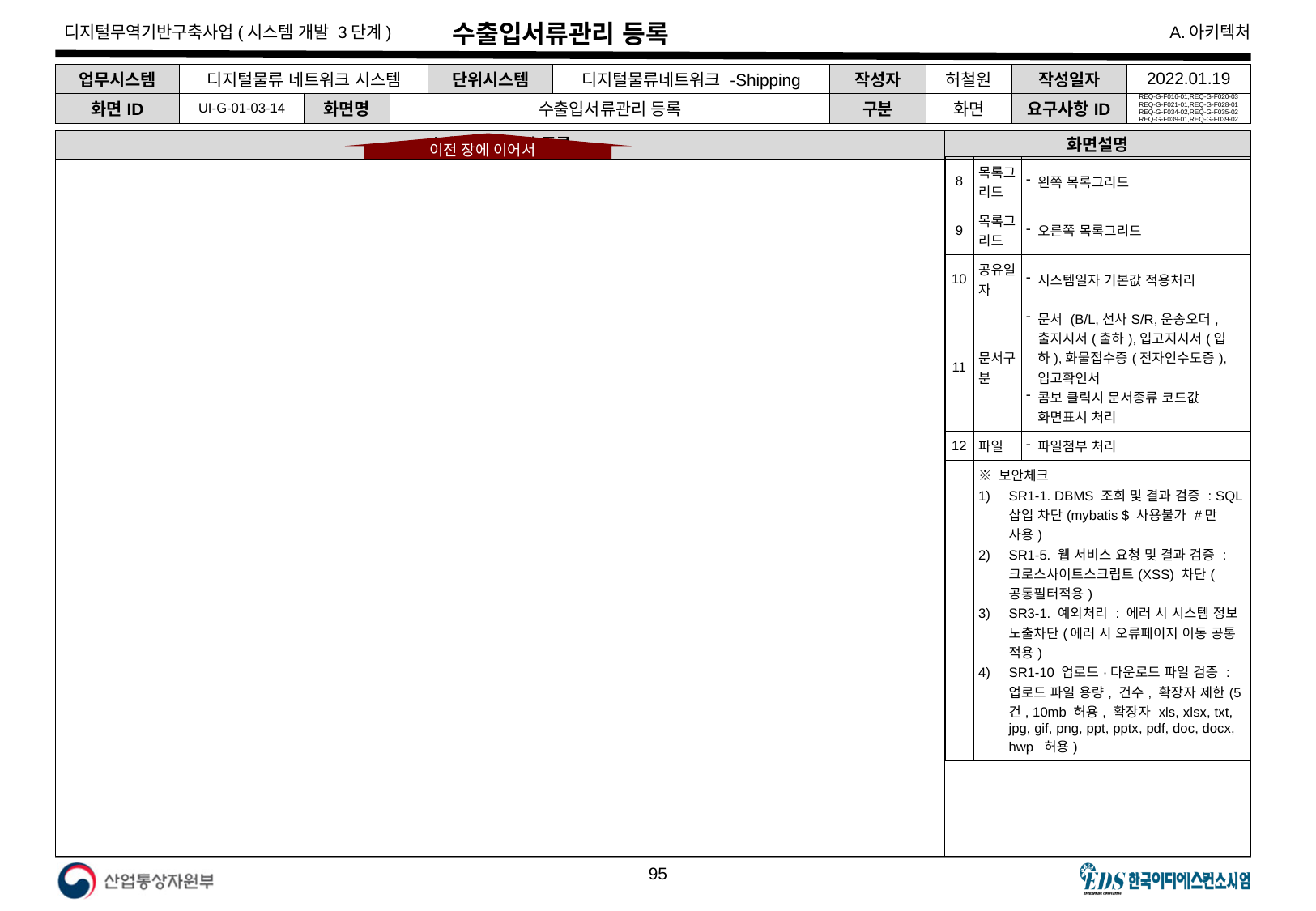

# 수출입서류관리 등록
| 업무시스템 | 디지털물류 네트워크 시스템 |  |  | 단위시스템 | 디지털물류네트워크 -Shipping | 작성자 | 허철원 | 작성일자 | 2022.01.19 |
| --- | --- | --- | --- | --- | --- | --- | --- | --- | --- |
| 화면ID | UI-G-01-03-14 | 화면명 | 수출입서류관리 등록 |  |  | 구분 | 화면 | 요구사항ID | REQ-G-F016-01,REQ-G-F020-03 REQ-G-F021-01,REQ-G-F028-01 REQ-G-F034-02,REQ-G-F035-02 REQ-G-F039-01,REQ-G-F039-02 |
수출입서류관리 등록
화면설명

이전 장에 이어서

| 8 | 목록그리드 | 왼쪽 목록그리드 |
| --- | --- | --- |
| 9 | 목록그리드 | 오른쪽 목록그리드 |
| 10 | 공유일자 | 시스템일자 기본값 적용처리 |
| 11 | 문서구분 | 문서 (B/L,선사S/R,운송오더,출지시서(출하),입고지시서(입하),화물접수증(전자인수도증),입고확인서 콤보 클릭시 문서종류 코드값 화면표시 처리 |
| 12 | 파일 | 파일첨부 처리 |
|  | ※ 보안체크 SR1-1. DBMS 조회 및 결과 검증 : SQL 삽입 차단(mybatis $ 사용불가 #만 사용) SR1-5. 웹 서비스 요청 및 결과 검증 : 크로스사이트스크립트(XSS) 차단(공통필터적용) SR3-1. 예외처리 : 에러 시 시스템 정보 노출차단(에러 시 오류페이지 이동 공통 적용) SR1-10 업로드·다운로드 파일 검증 : 업로드 파일 용량, 건수, 확장자 제한(5건, 10mb 허용, 확장자 xls, xlsx, txt, jpg, gif, png, ppt, pptx, pdf, doc, docx, hwp 허용) |  |